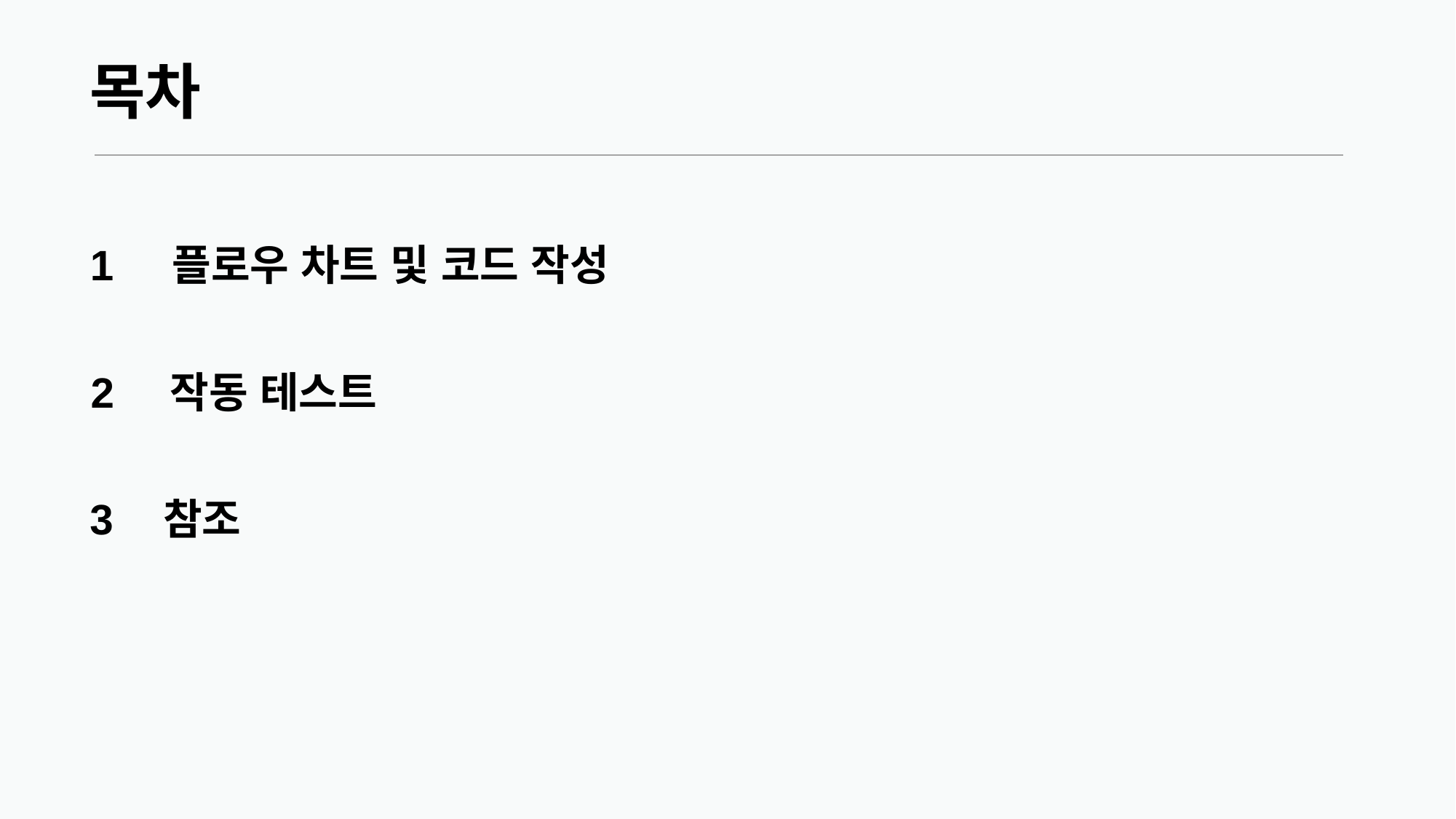

# 목차
1
플로우 차트 및 코드 작성

2
작동 테스트
3
참조